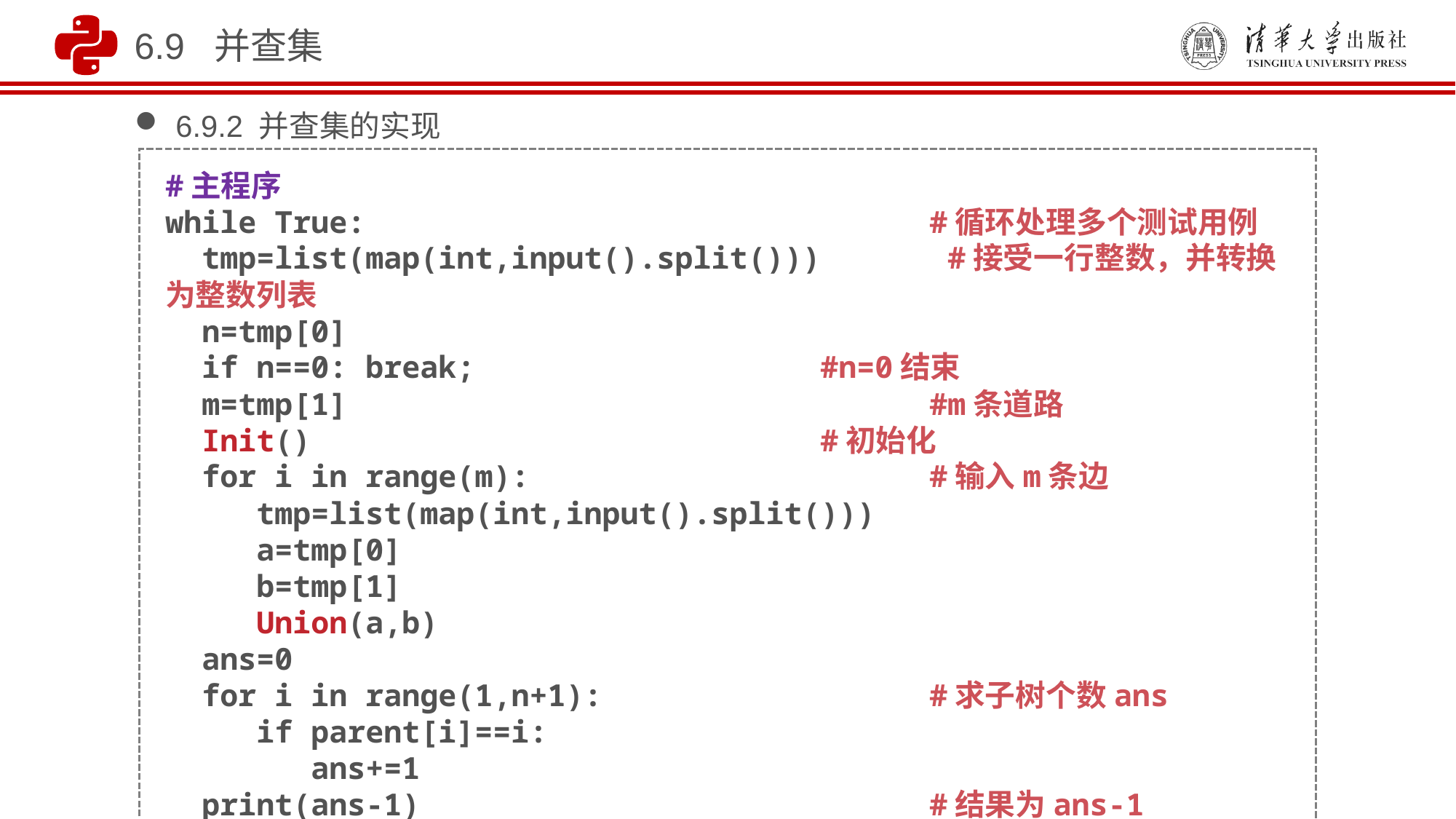

6.9  并查集
6.9.2 并查集的实现
#主程序
while True:                   	   	#循环处理多个测试用例
  tmp=list(map(int,input().split()))       #接受一行整数，并转换为整数列表
  n=tmp[0]
  if n==0: break;		        	#n=0结束
  m=tmp[1]                    		#m条道路
  Init()					#初始化
  for i in range(m):				#输入m条边
     tmp=list(map(int,input().split()))
     a=tmp[0]
     b=tmp[1]
     Union(a,b)
  ans=0
  for i in range(1,n+1):	    		#求子树个数ans
     if parent[i]==i:
        ans+=1
  print(ans-1)		        		#结果为ans-1